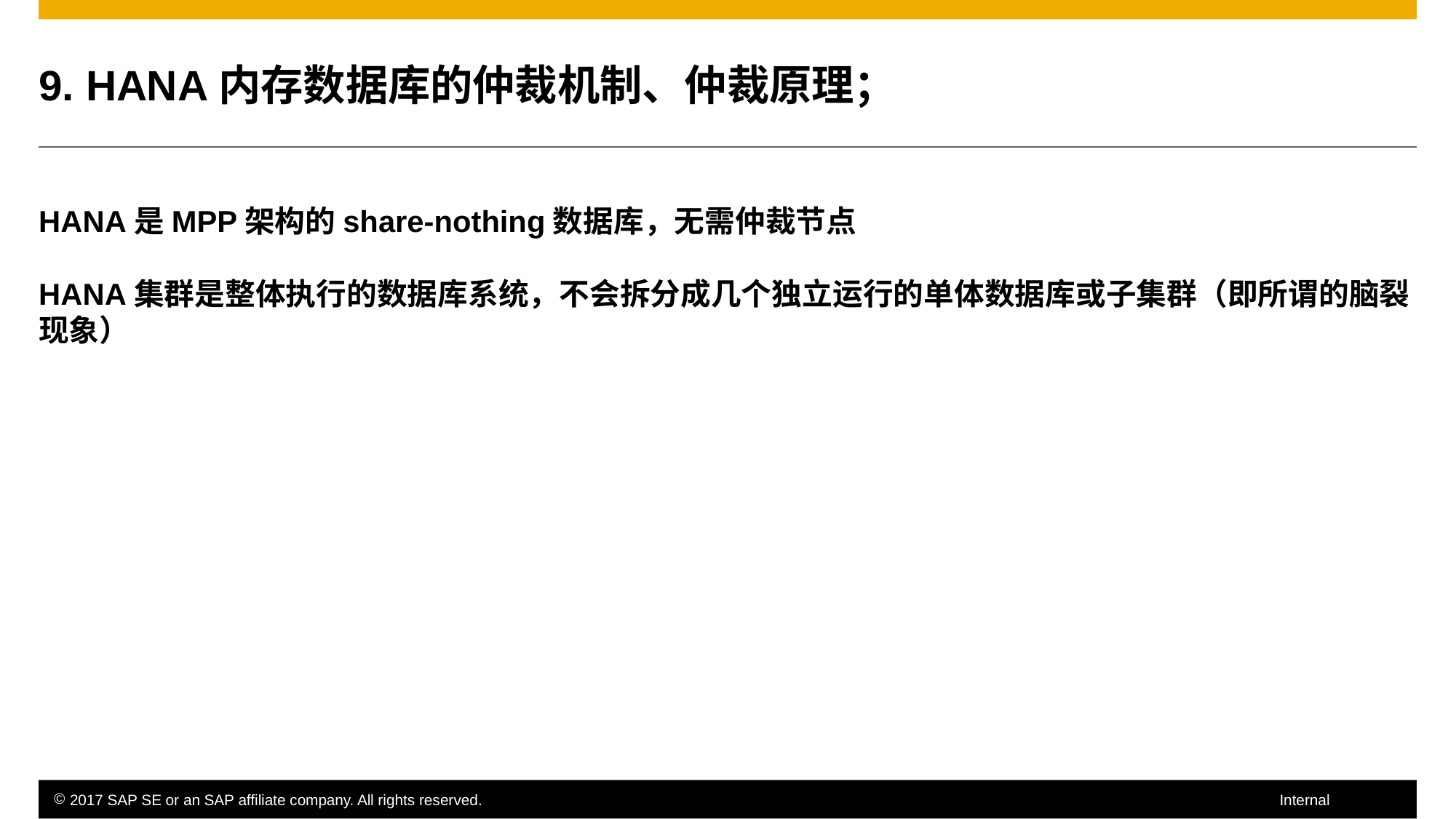

# 9. HANA内存数据库的仲裁机制、仲裁原理；
HANA是MPP架构的share-nothing数据库，无需仲裁节点
HANA集群是整体执行的数据库系统，不会拆分成几个独立运行的单体数据库或子集群（即所谓的脑裂现象）